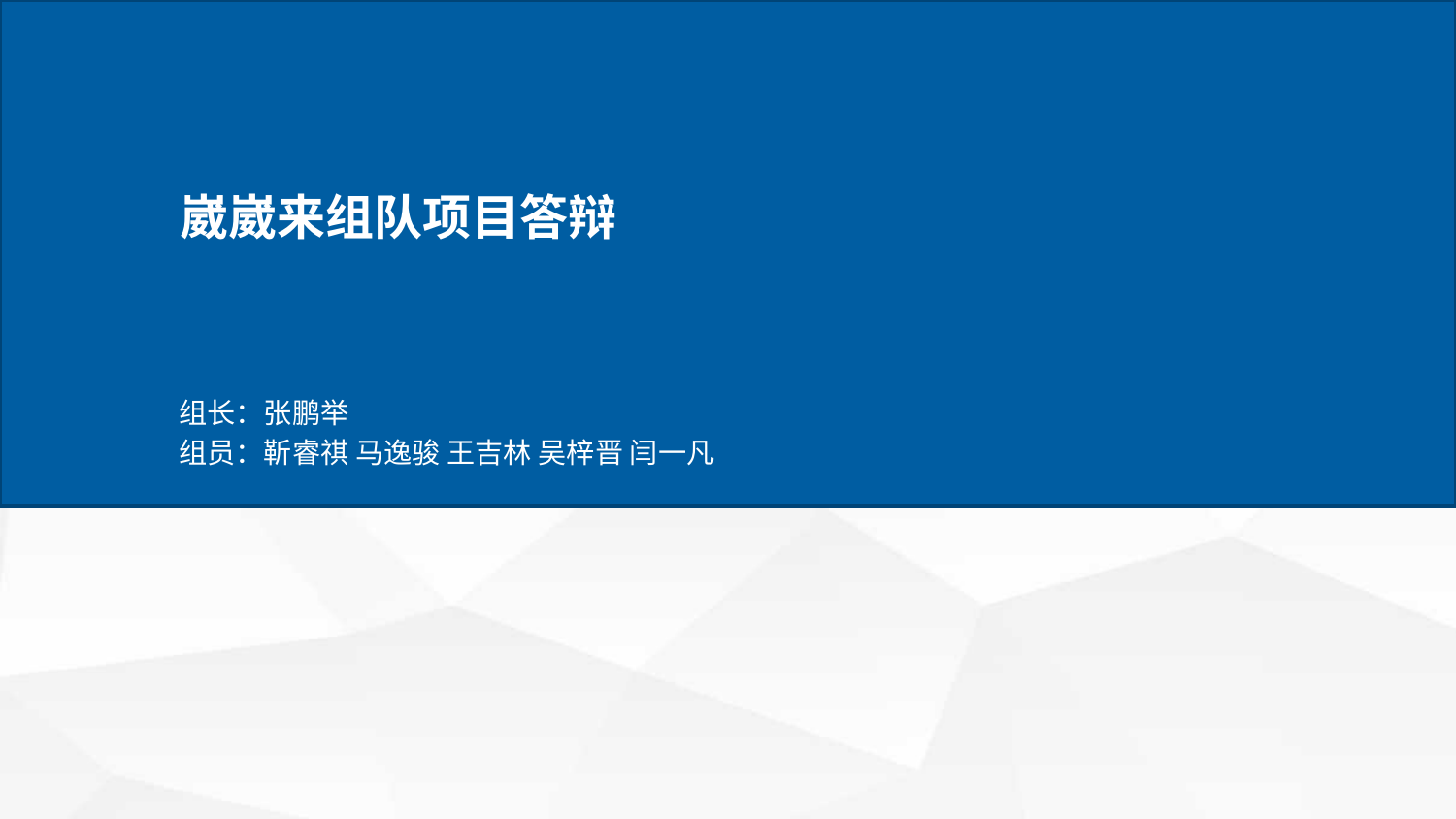

崴崴来组队项目答辩

组长：张鹏举
组员：靳睿祺 马逸骏 王吉林 吴梓晋 闫一凡